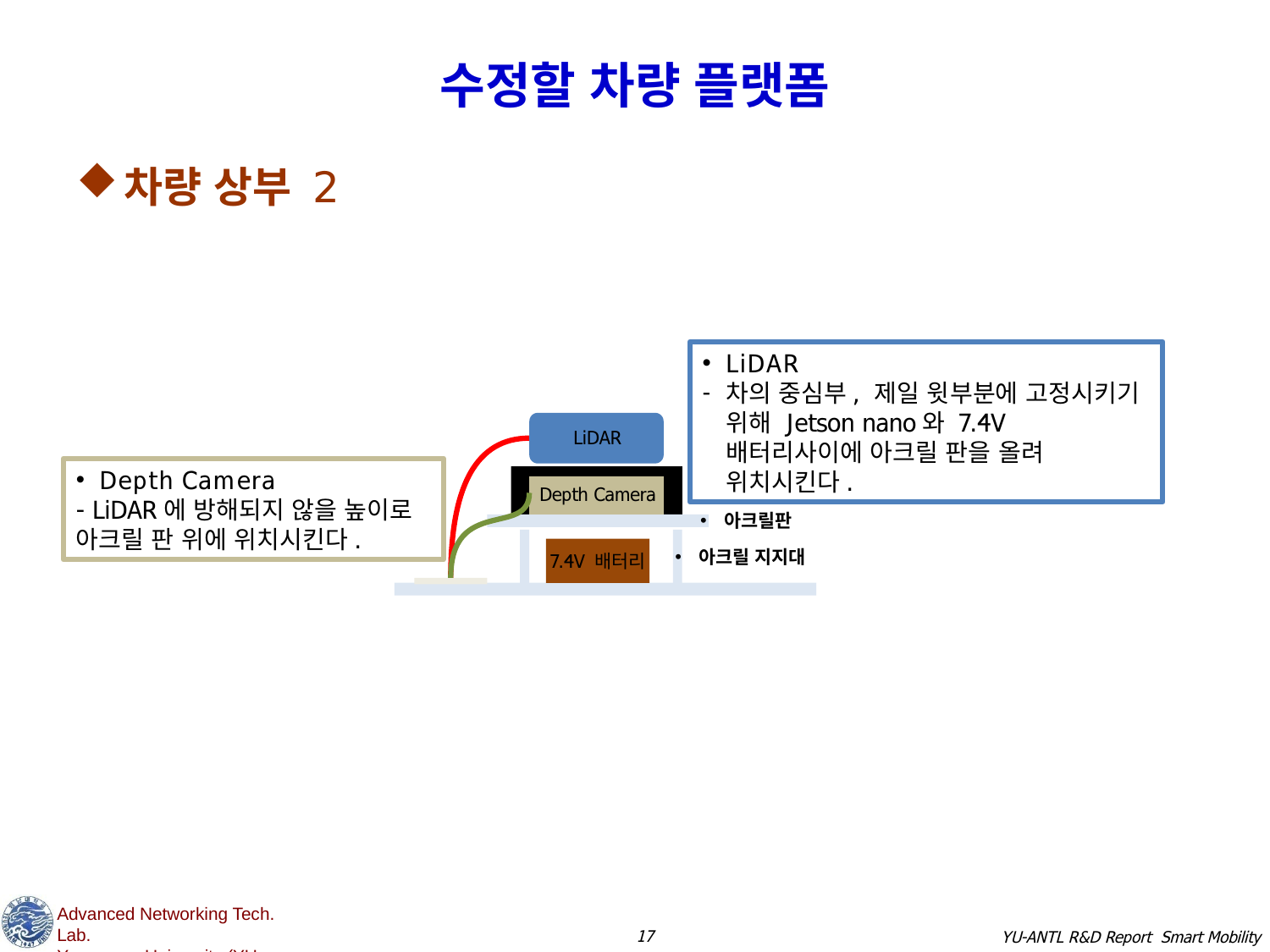

# 수정할 차량 플랫폼
차량 상부 2
LiDAR
차의 중심부, 제일 윗부분에 고정시키기 위해 Jetson nano와 7.4V 배터리사이에 아크릴 판을 올려 위치시킨다.

LiDAR
Depth Camera
- LiDAR에 방해되지 않을 높이로 아크릴 판 위에 위치시킨다.

Depth Camera
아크릴판

아크릴 지지대
7.4V 배터리